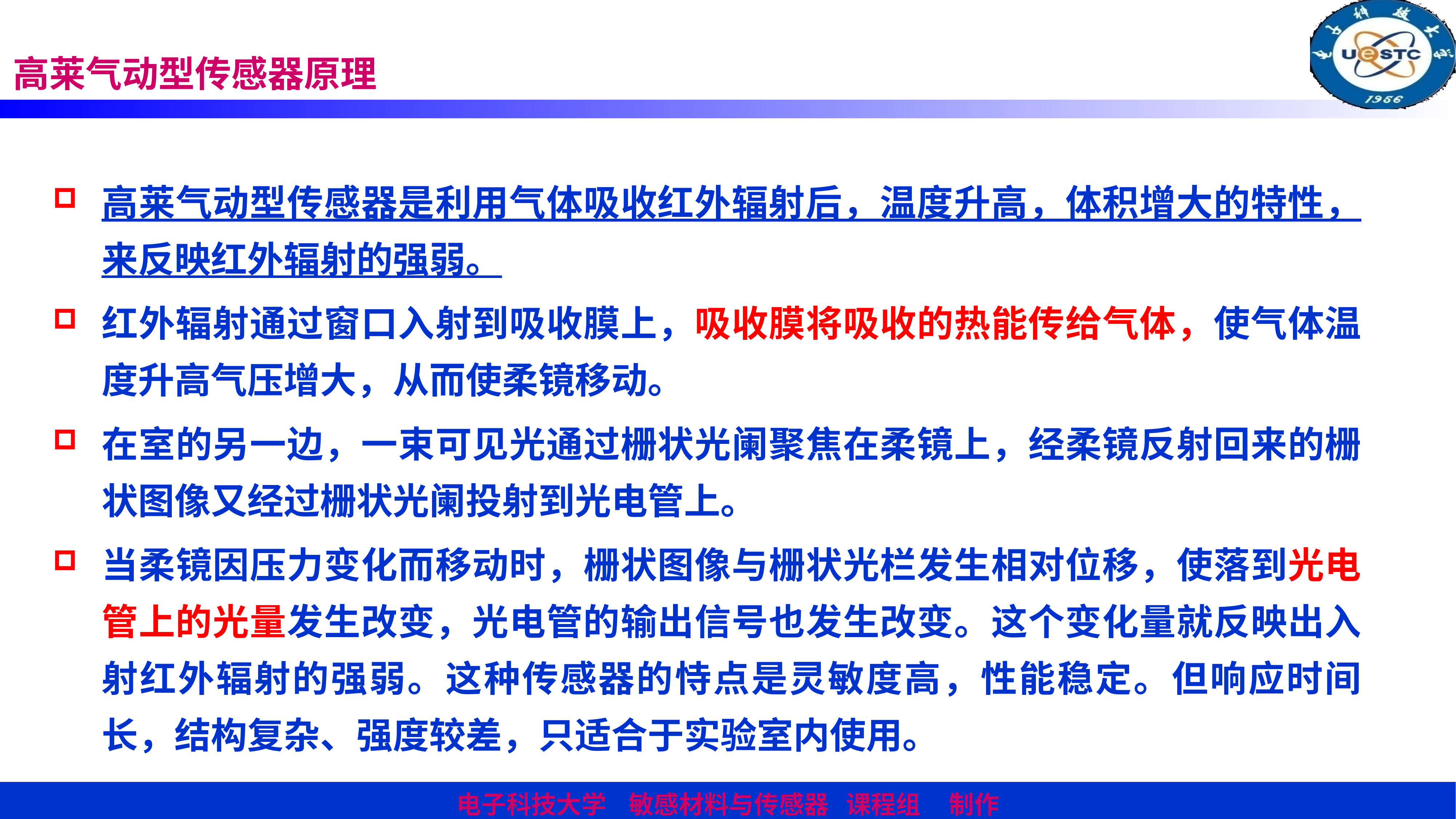

高莱气动型传感器原理
高莱气动型传感器是利用气体吸收红外辐射后，温度升高，体积增大的特性，来反映红外辐射的强弱。
红外辐射通过窗口入射到吸收膜上，吸收膜将吸收的热能传给气体，使气体温度升高气压增大，从而使柔镜移动。
在室的另一边，一束可见光通过栅状光阑聚焦在柔镜上，经柔镜反射回来的栅状图像又经过栅状光阑投射到光电管上。
当柔镜因压力变化而移动时，栅状图像与栅状光栏发生相对位移，使落到光电管上的光量发生改变，光电管的输出信号也发生改变。这个变化量就反映出入射红外辐射的强弱。这种传感器的恃点是灵敏度高，性能稳定。但响应时间长，结构复杂、强度较差，只适合于实验室内使用。